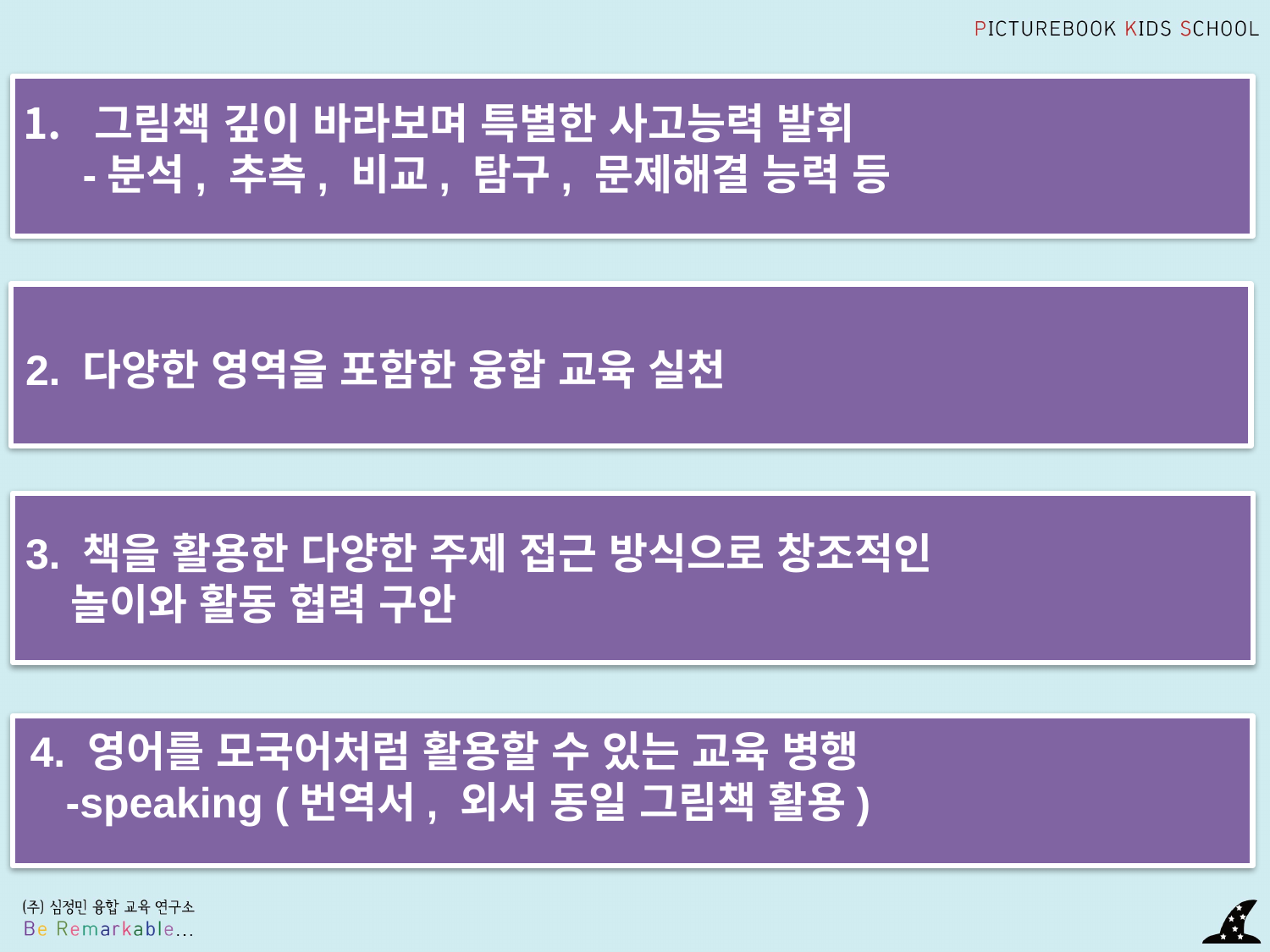

그림책 깊이 바라보며 특별한 사고능력 발휘
     -분석, 추측, 비교, 탐구, 문제해결 능력 등

2. 다양한 영역을 포함한 융합 교육 실천

3. 책을 활용한 다양한 주제 접근 방식으로 창조적인
   놀이와 활동 협력 구안

4. 영어를 모국어처럼 활용할 수 있는 교육 병행
   -speaking (번역서, 외서 동일 그림책 활용)